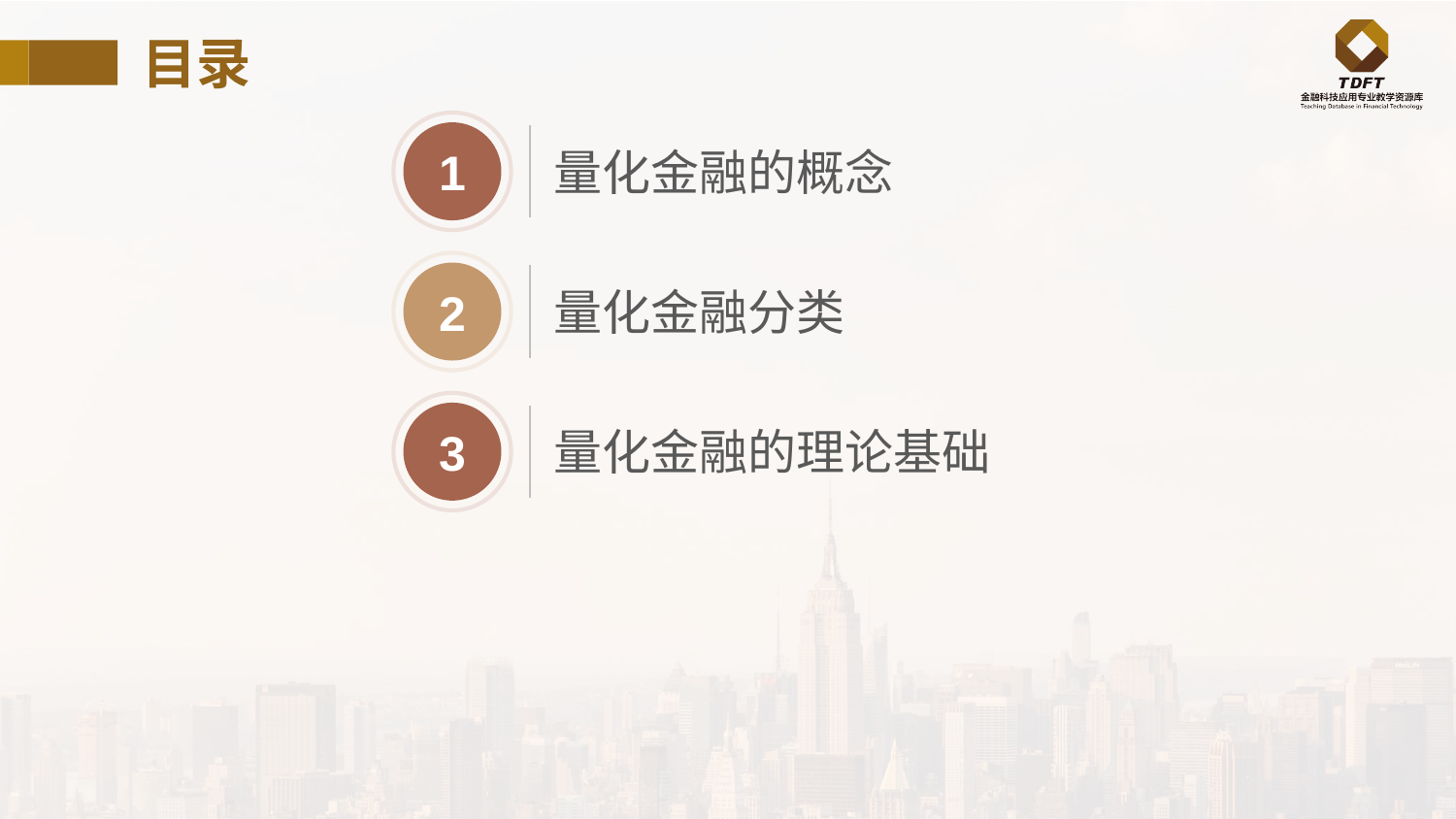

目录

1
量化金融的概念

2
量化金融分类

3
量化金融的理论基础